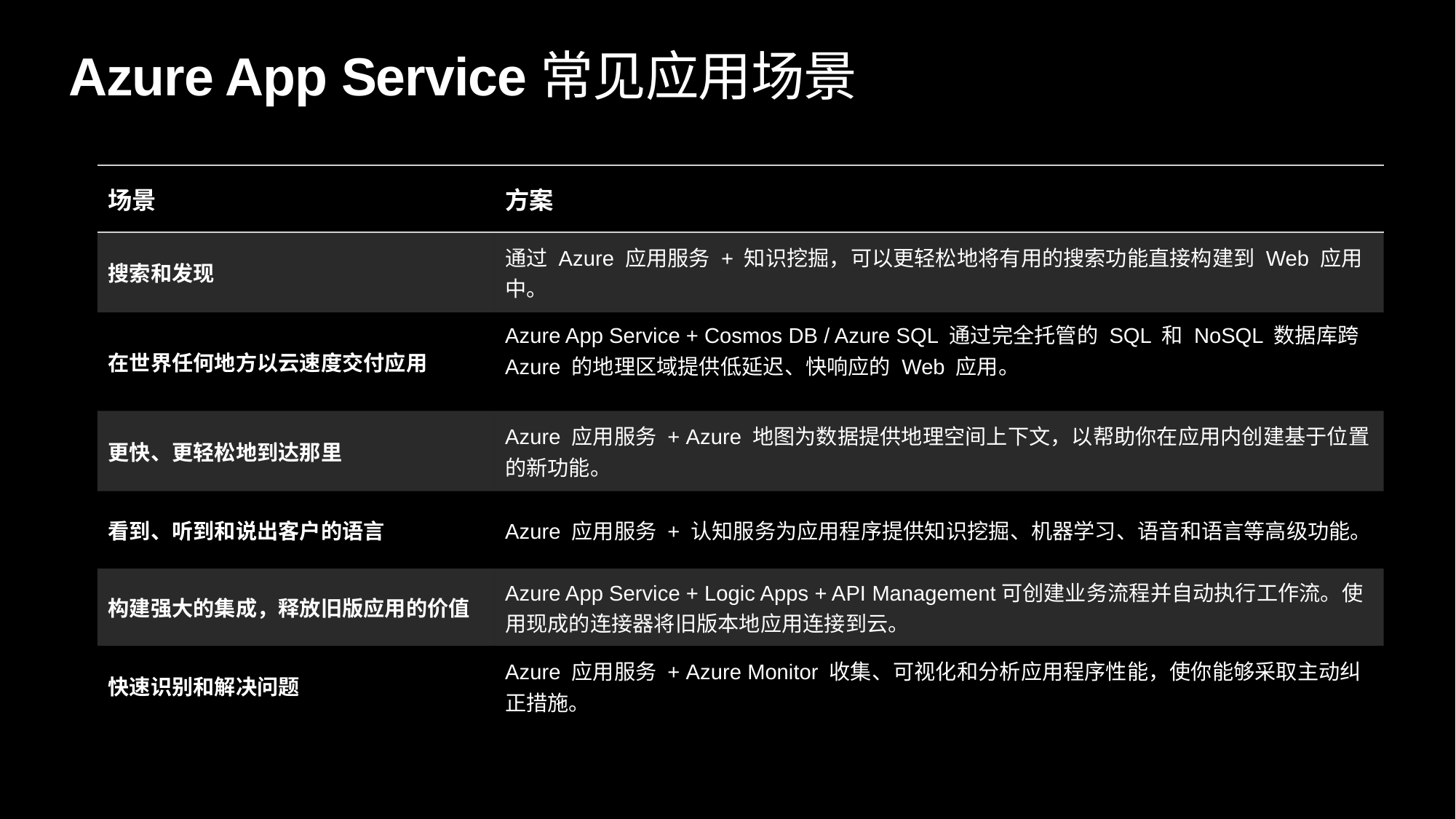

Azure App Service常见应用场景
| 场景 | 方案 |
| --- | --- |
| 搜索和发现 | 通过 Azure 应用服务 + 知识挖掘，可以更轻松地将有用的搜索功能直接构建到 Web 应用中。 |
| 在世界任何地方以云速度交付应用 | Azure App Service + Cosmos DB / Azure SQL 通过完全托管的 SQL 和 NoSQL 数据库跨 Azure 的地理区域提供低延迟、快响应的 Web 应用。 |
| 更快、更轻松地到达那里 | Azure 应用服务 + Azure 地图为数据提供地理空间上下文，以帮助你在应用内创建基于位置的新功能。 |
| 看到、听到和说出客户的语言 | Azure 应用服务 + 认知服务为应用程序提供知识挖掘、机器学习、语音和语言等高级功能。 |
| 构建强大的集成，释放旧版应用的价值 | Azure App Service + Logic Apps + API Management可创建业务流程并自动执行工作流。使用现成的连接器将旧版本地应用连接到云。 |
| 快速识别和解决问题 | Azure 应用服务 + Azure Monitor 收集、可视化和分析应用程序性能，使你能够采取主动纠正措施。 |